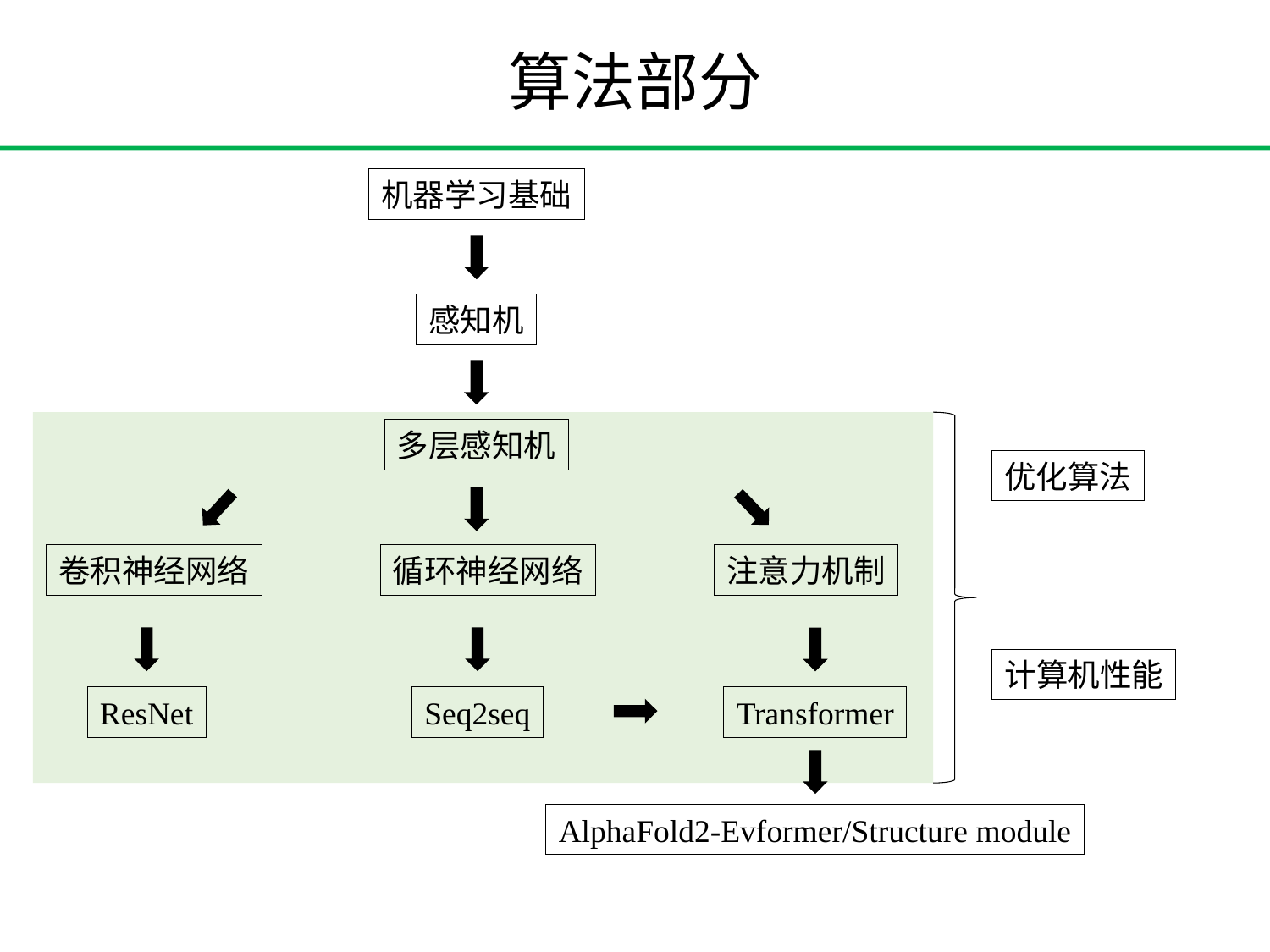

算法部分

机器学习基础

感知机

多层感知机
优化算法

卷积神经网络
循环神经网络
注意力机制

计算机性能
ResNet
Seq2seq
Transformer

AlphaFold2-Evformer/Structure module